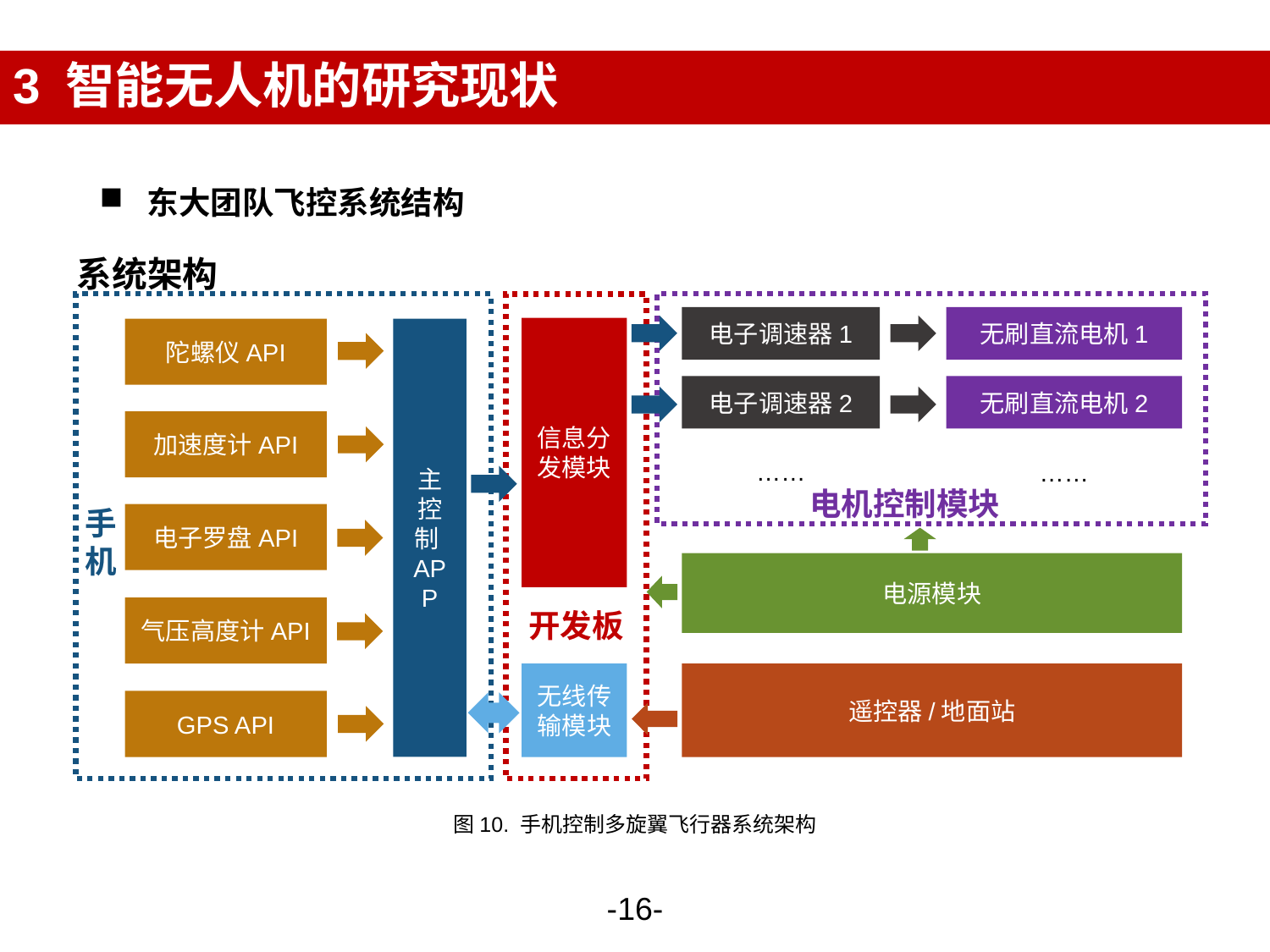

3 智能无人机的研究现状

东大团队飞控系统结构

系统架构

无刷直流电机1
电子调速器1

电子调速器2
无刷直流电机2

……
……
电机控制模块

信息分发模块
陀螺仪API
主控制APP

加速度计API

手机
电子罗盘API

电源模块

气压高度计API

无线传输模块
遥控器/地面站

GPS API

图10. 手机控制多旋翼飞行器系统架构

开发板
-16-